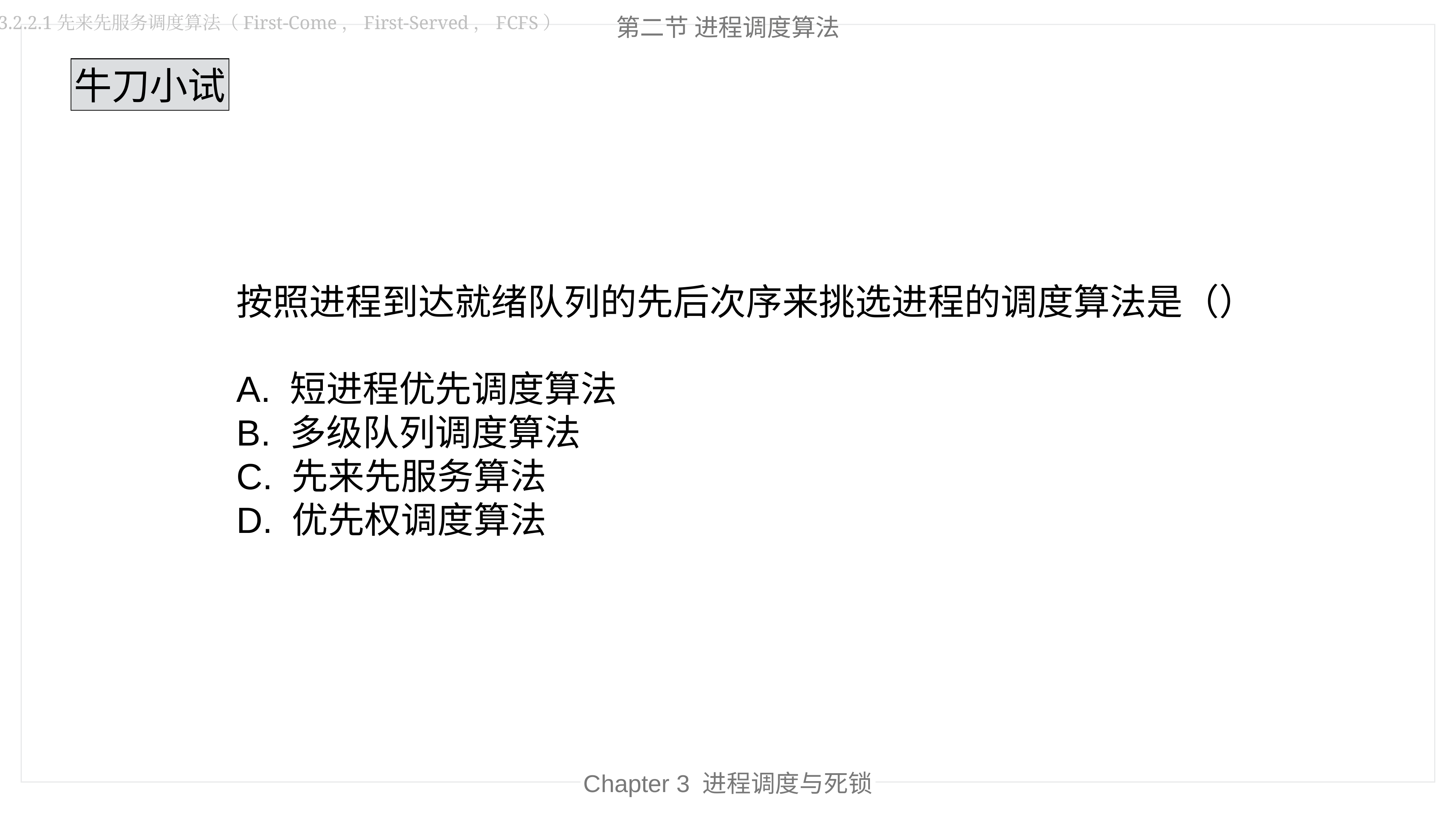

第二节 进程调度算法
3.2.2.1先来先服务调度算法（First-Come，First-Served，FCFS）
牛刀小试
按照进程到达就绪队列的先后次序来挑选进程的调度算法是（）

A. 短进程优先调度算法
B. 多级队列调度算法
C. 先来先服务算法
D. 优先权调度算法
Chapter 3 进程调度与死锁